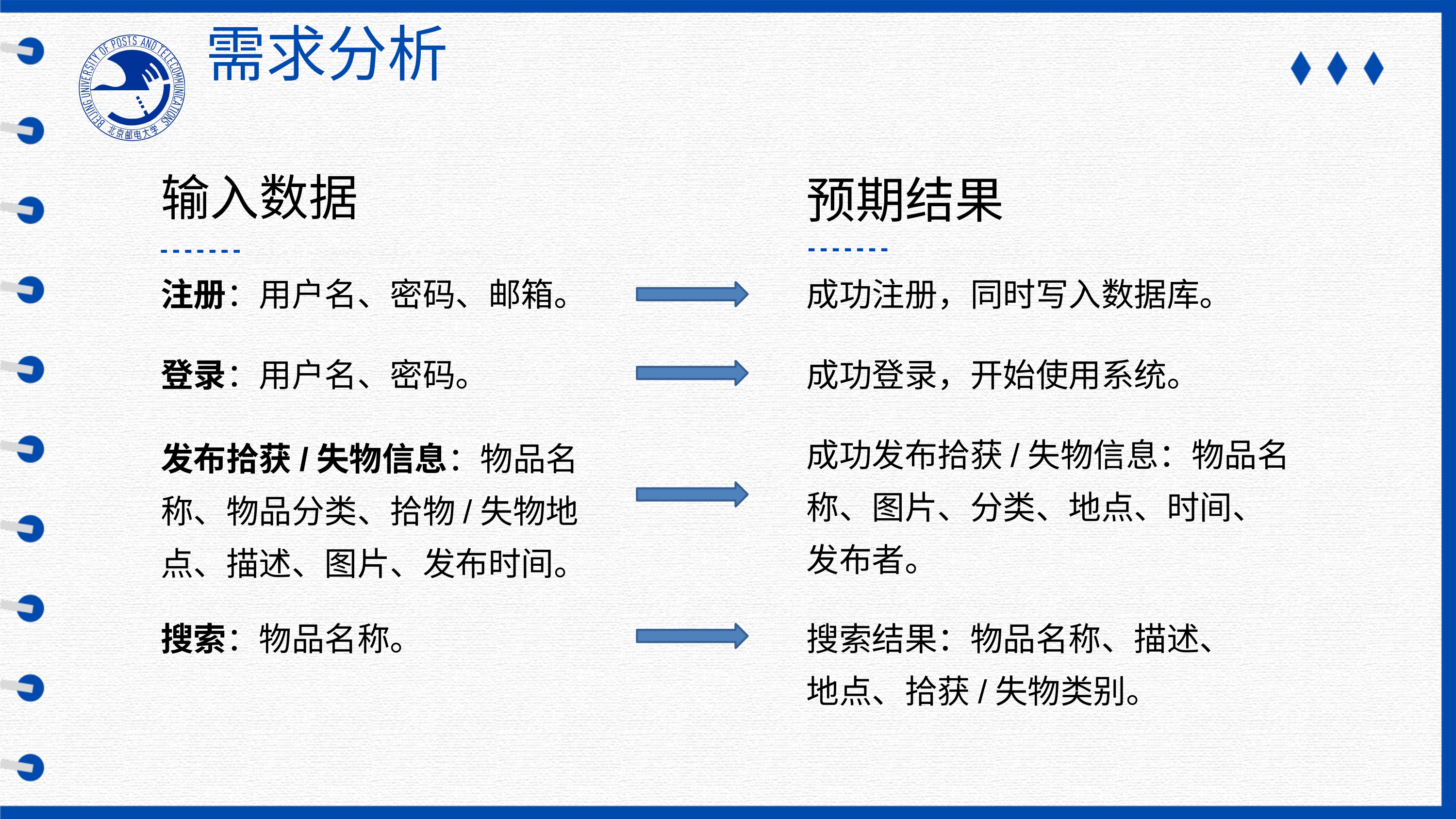

需求分析

输入数据
预期结果

注册：用户名、密码、邮箱。
成功注册，同时写入数据库。

登录：用户名、密码。
成功登录，开始使用系统。

成功发布拾获/失物信息：物品名称、图片、分类、地点、时间、发布者。
发布拾获/失物信息：物品名称、物品分类、拾物/失物地点、描述、图片、发布时间。

搜索：物品名称。
搜索结果：物品名称、描述、地点、拾获/失物类别。